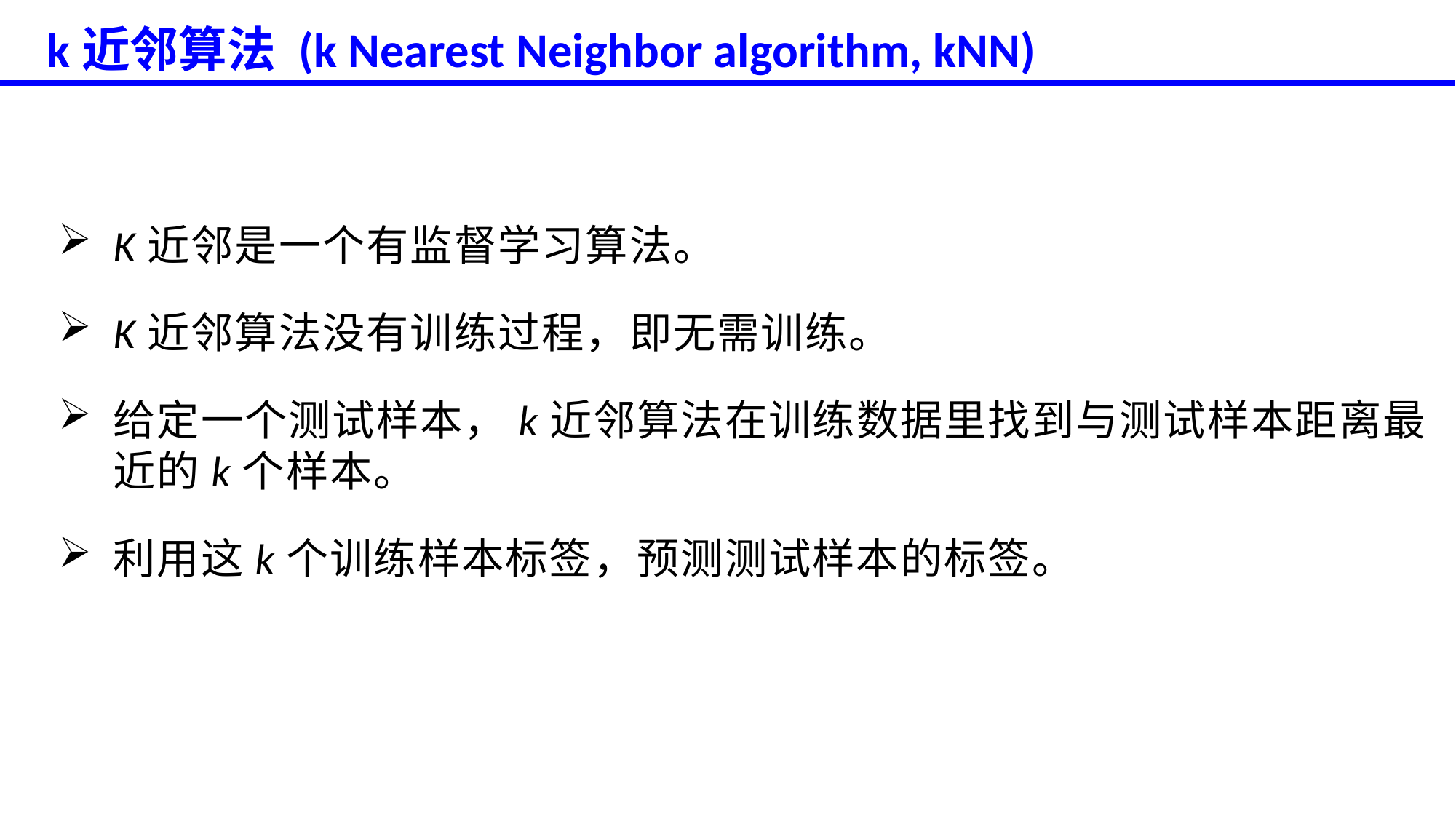

k近邻算法 (k Nearest Neighbor algorithm, kNN)
K近邻是一个有监督学习算法。
K近邻算法没有训练过程，即无需训练。
给定一个测试样本，k近邻算法在训练数据里找到与测试样本距离最近的k个样本。
利用这k个训练样本标签，预测测试样本的标签。